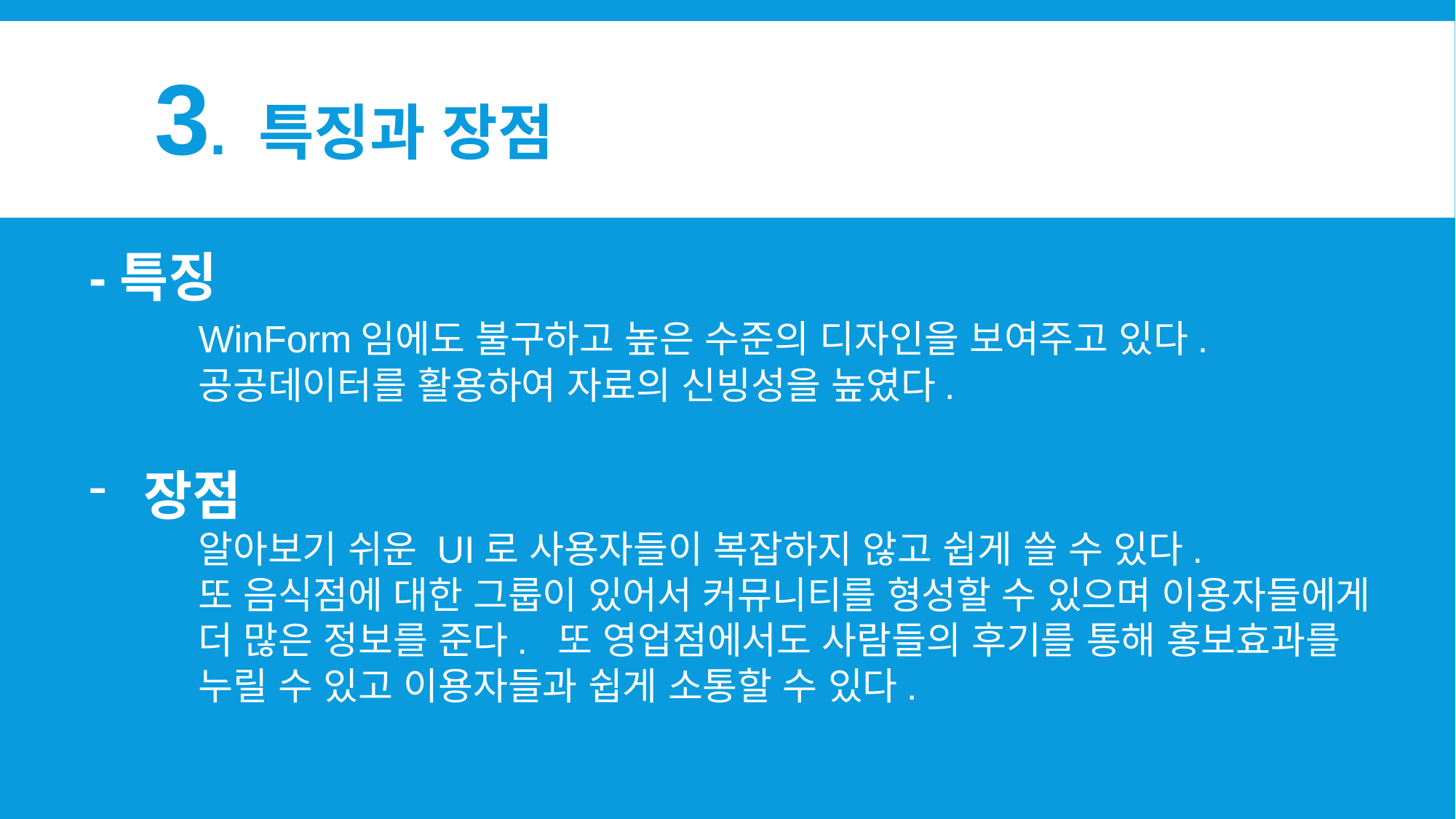

# 3. 특징과 장점
-특징
	WinForm임에도 불구하고 높은 수준의 디자인을 보여주고 있다.
	공공데이터를 활용하여 자료의 신빙성을 높였다.

장점
	알아보기 쉬운 UI로 사용자들이 복잡하지 않고 쉽게 쓸 수 있다.
	또 음식점에 대한 그룹이 있어서 커뮤니티를 형성할 수 있으며 이용자들에게
	더 많은 정보를 준다.  또 영업점에서도 사람들의 후기를 통해 홍보효과를
	누릴 수 있고 이용자들과 쉽게 소통할 수 있다.